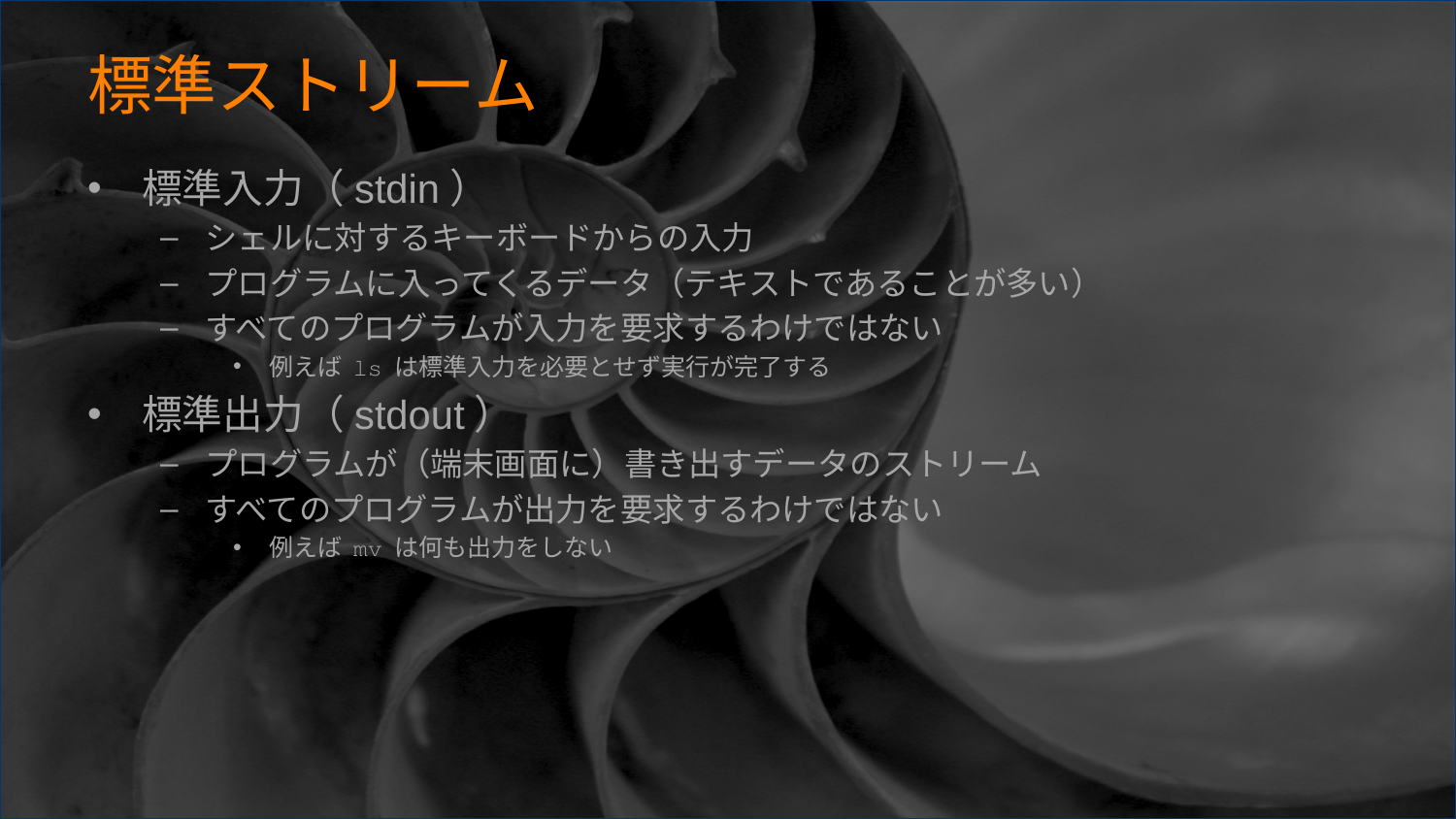

# 標準ストリーム
標準入力（stdin）
シェルに対するキーボードからの入力
プログラムに入ってくるデータ（テキストであることが多い）
すべてのプログラムが入力を要求するわけではない
例えば ls は標準入力を必要とせず実行が完了する
標準出力（stdout）
プログラムが（端末画面に）書き出すデータのストリーム
すべてのプログラムが出力を要求するわけではない
例えば mv は何も出力をしない